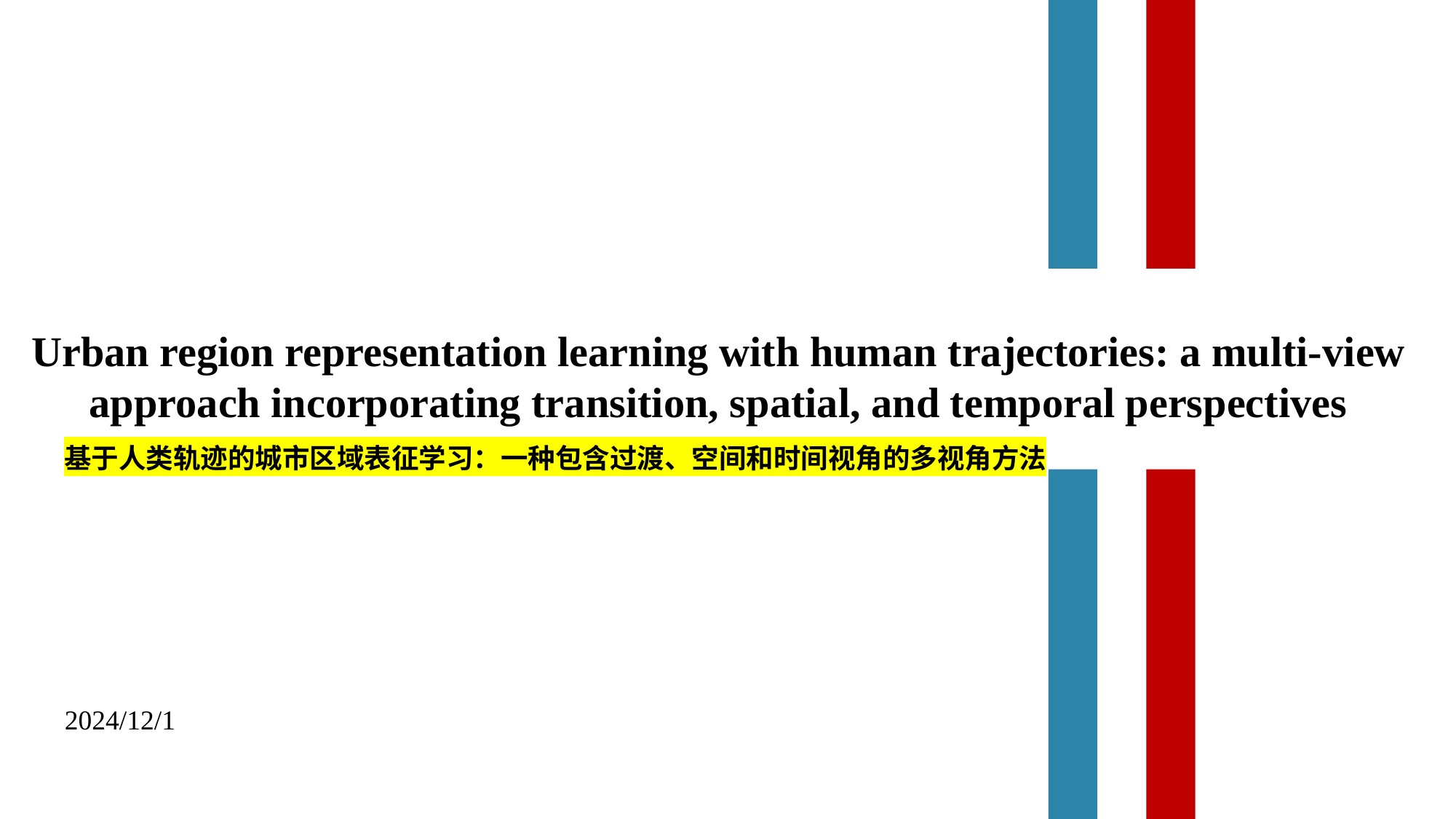

Urban region representation learning with human trajectories: a multi-view approach incorporating transition, spatial, and temporal perspectives
基于人类轨迹的城市区域表征学习：一种包含过渡、空间和时间视角的多视角方法

2024/12/1